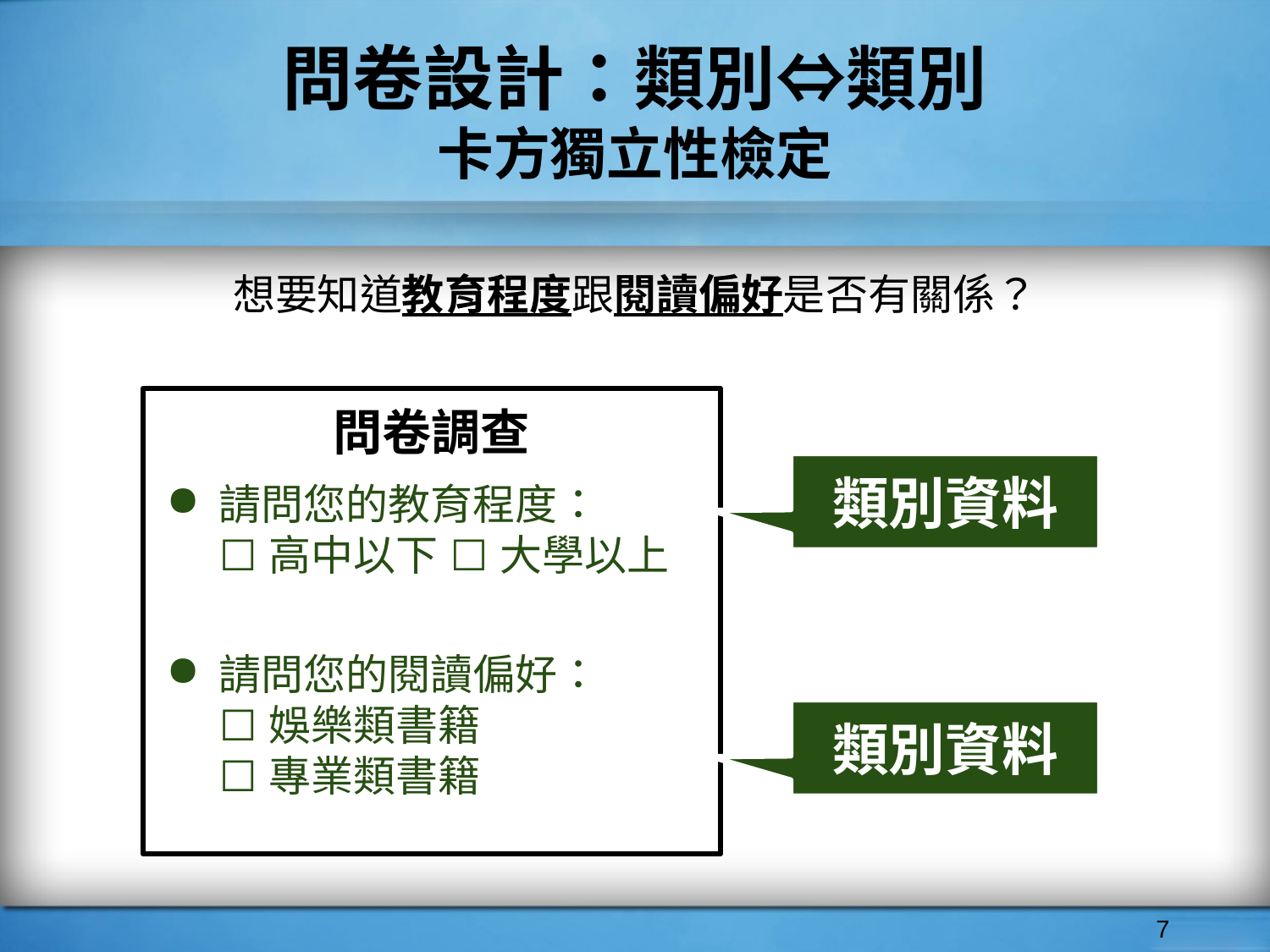

# 問卷設計：類別⇔類別
卡方獨立性檢定
想要知道教育程度跟閱讀偏好是否有關係？
問卷調查
請問您的教育程度：
☐ 高中以下 ☐ 大學以上

請問您的閱讀偏好：
☐ 娛樂類書籍
☐ 專業類書籍
類別資料
類別資料
7